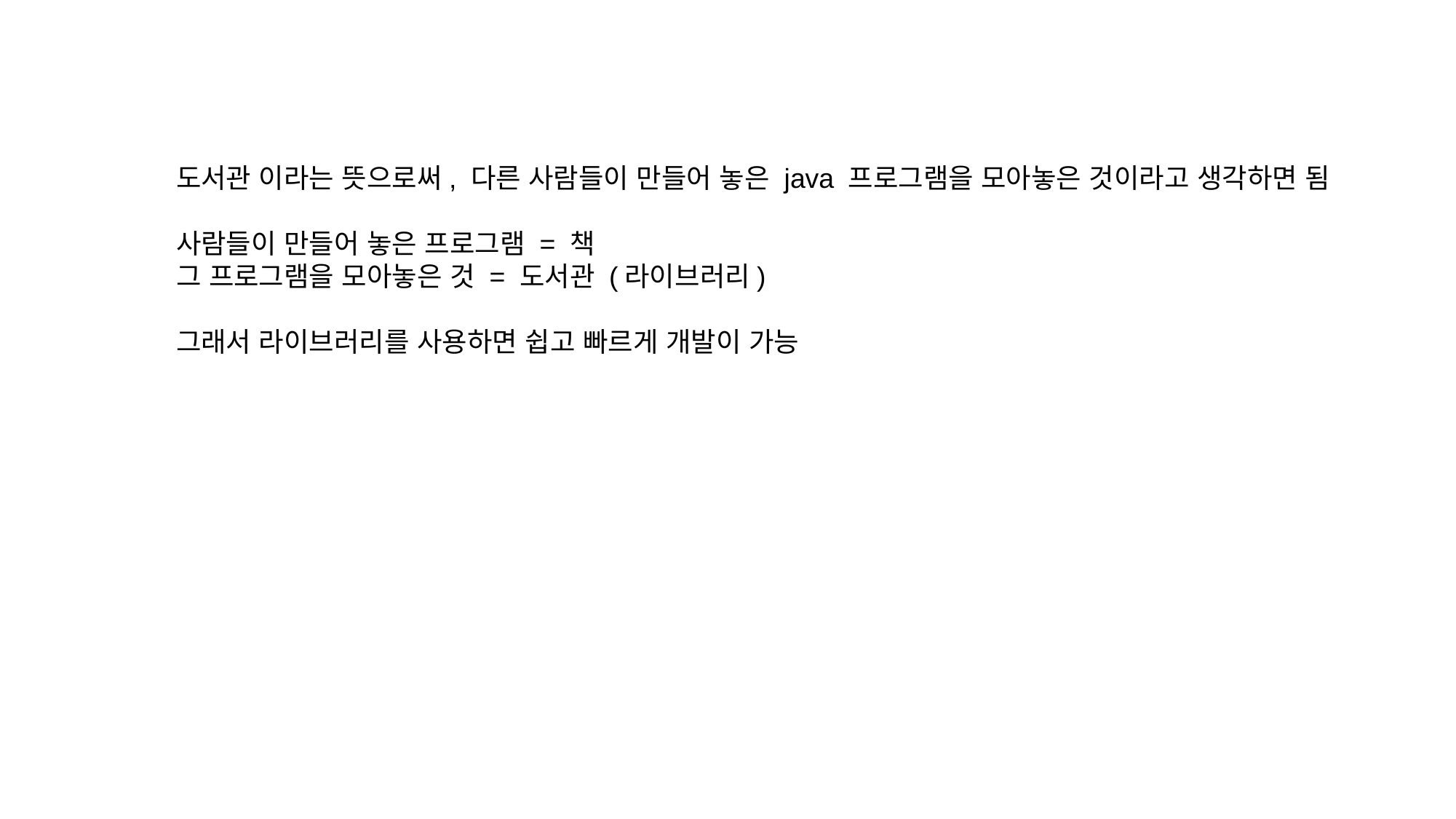

도서관 이라는 뜻으로써, 다른 사람들이 만들어 놓은 java 프로그램을 모아놓은 것이라고 생각하면 됨

사람들이 만들어 놓은 프로그램 = 책
그 프로그램을 모아놓은 것 = 도서관 (라이브러리)

그래서 라이브러리를 사용하면 쉽고 빠르게 개발이 가능